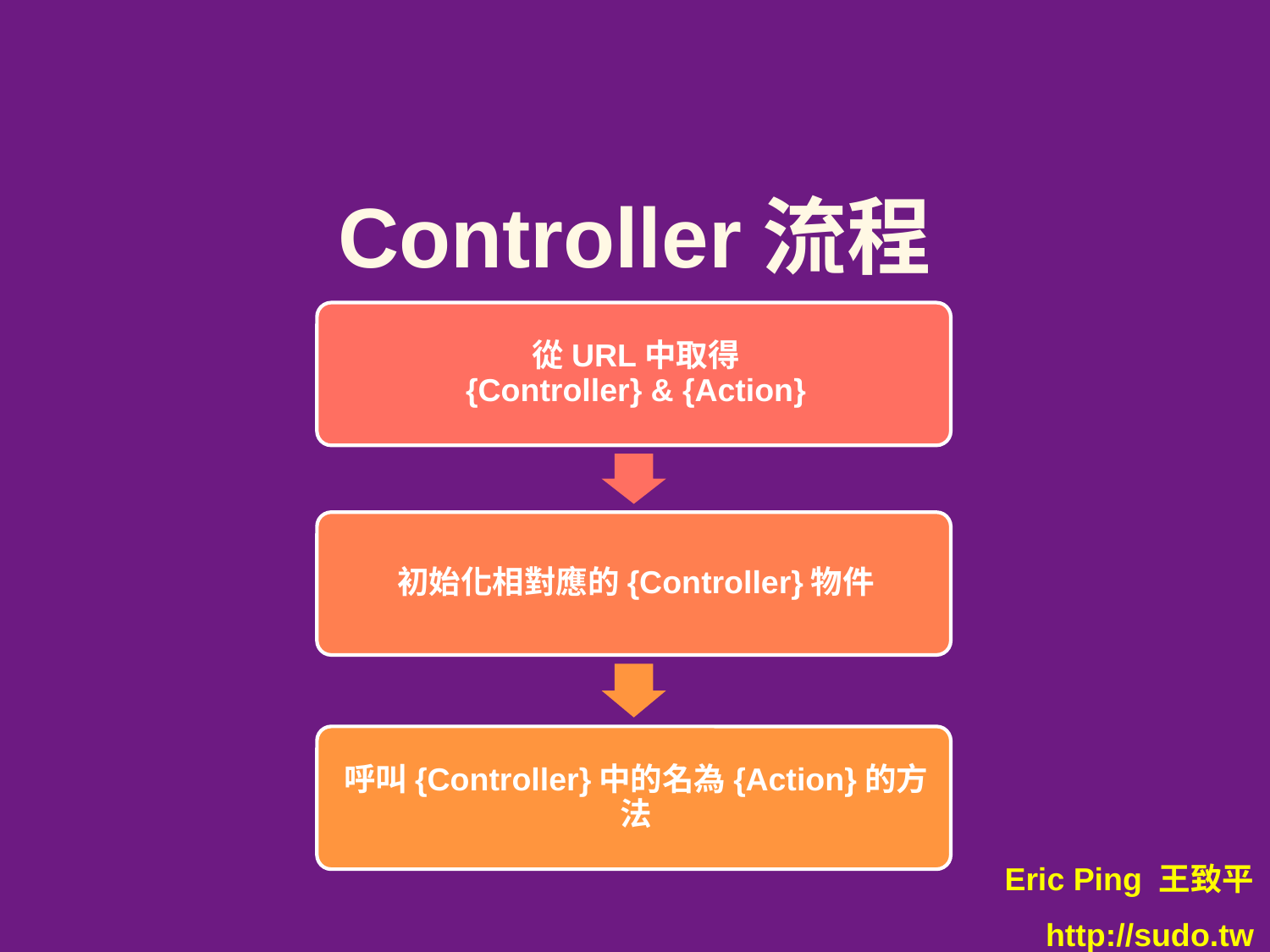

# Controller流程
從URL中取得
{Controller} & {Action}

初始化相對應的{Controller}物件

呼叫{Controller}中的名為{Action}的方法